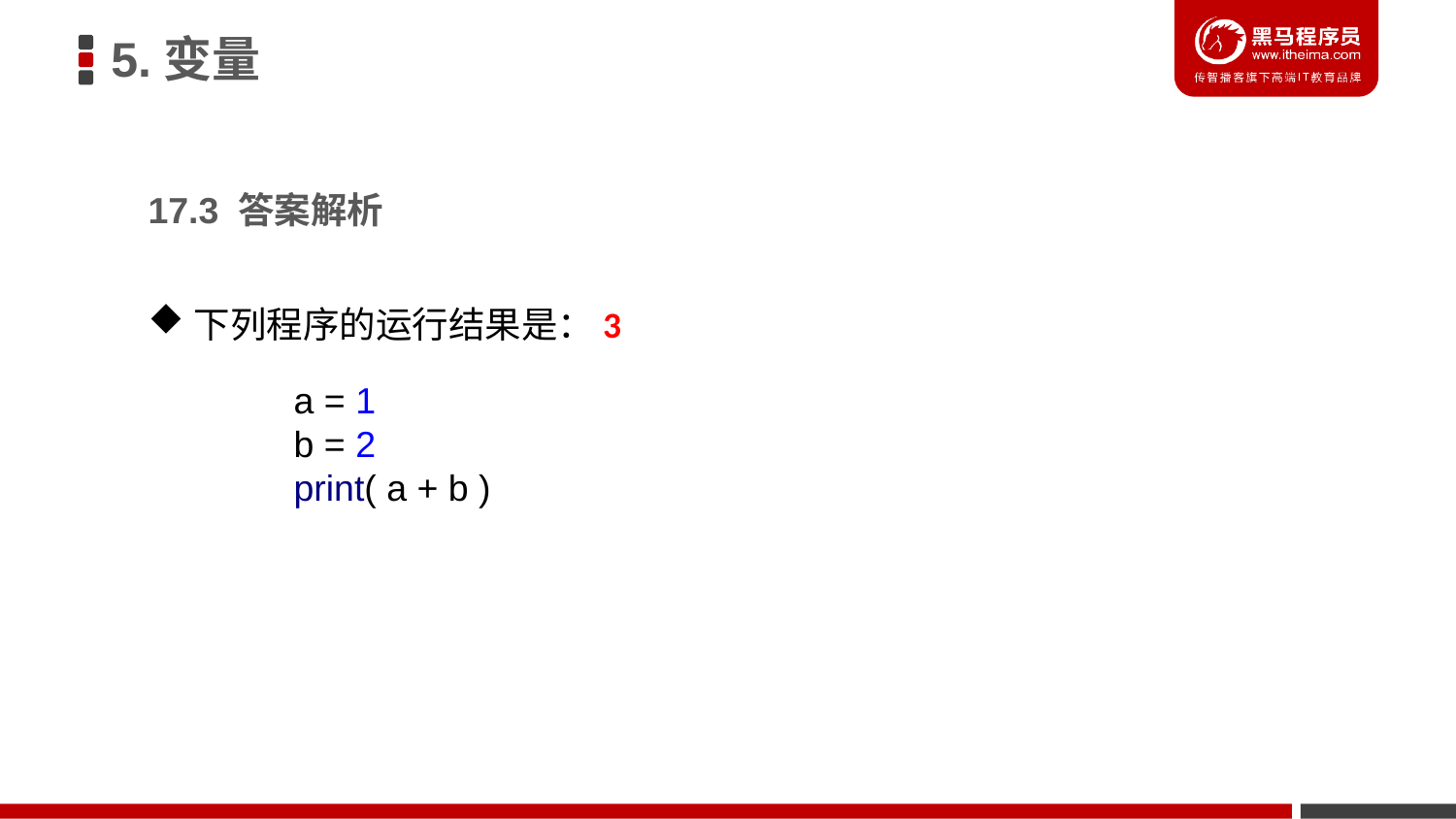

5.变量
17.3 答案解析
下列程序的运行结果是：
3
	a = 1
	b = 2
	print( a + b )